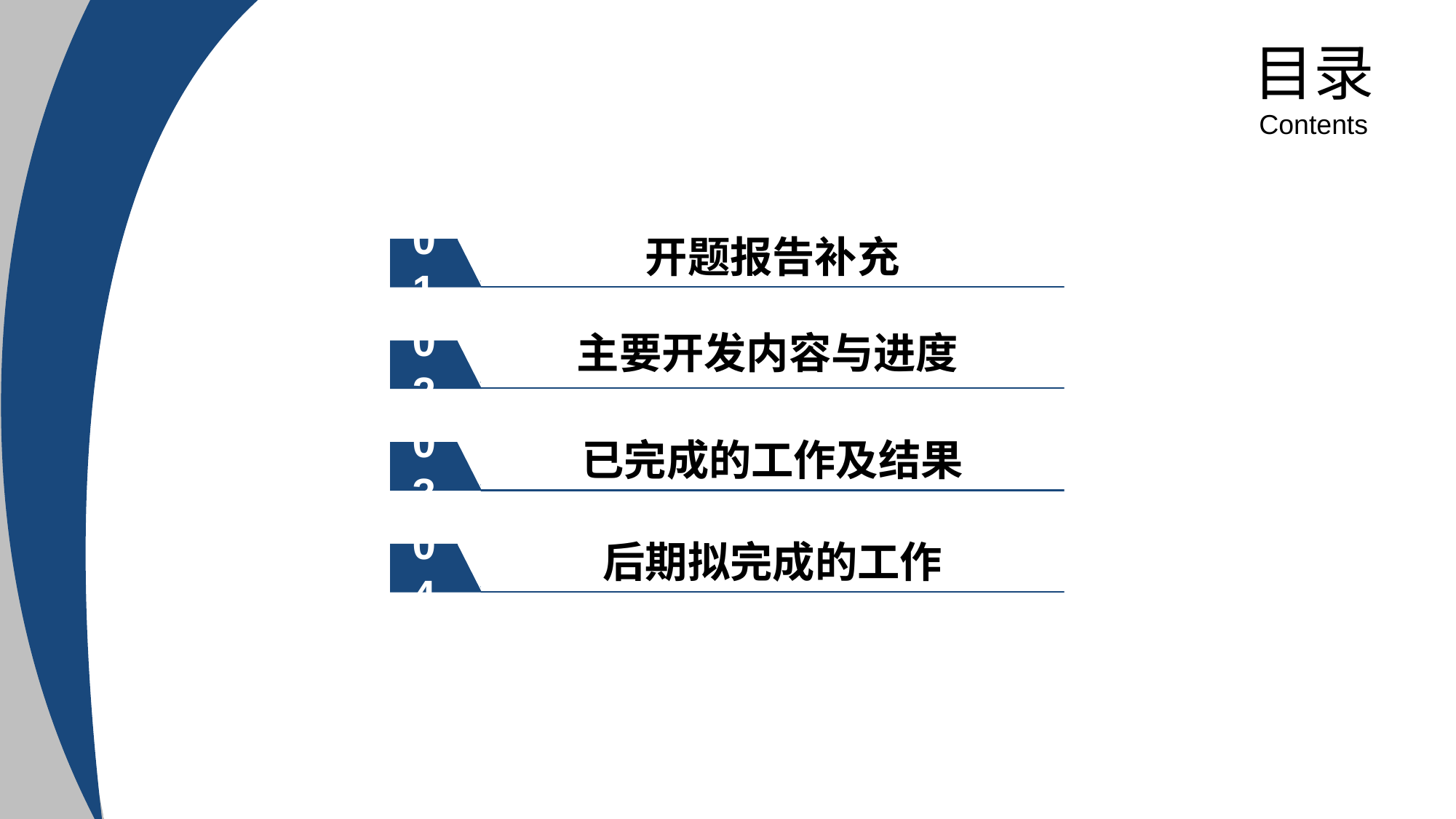

目录
Contents
开题报告补充

01

主要开发内容与进度

02

已完成的工作及结果

03

后期拟完成的工作

04